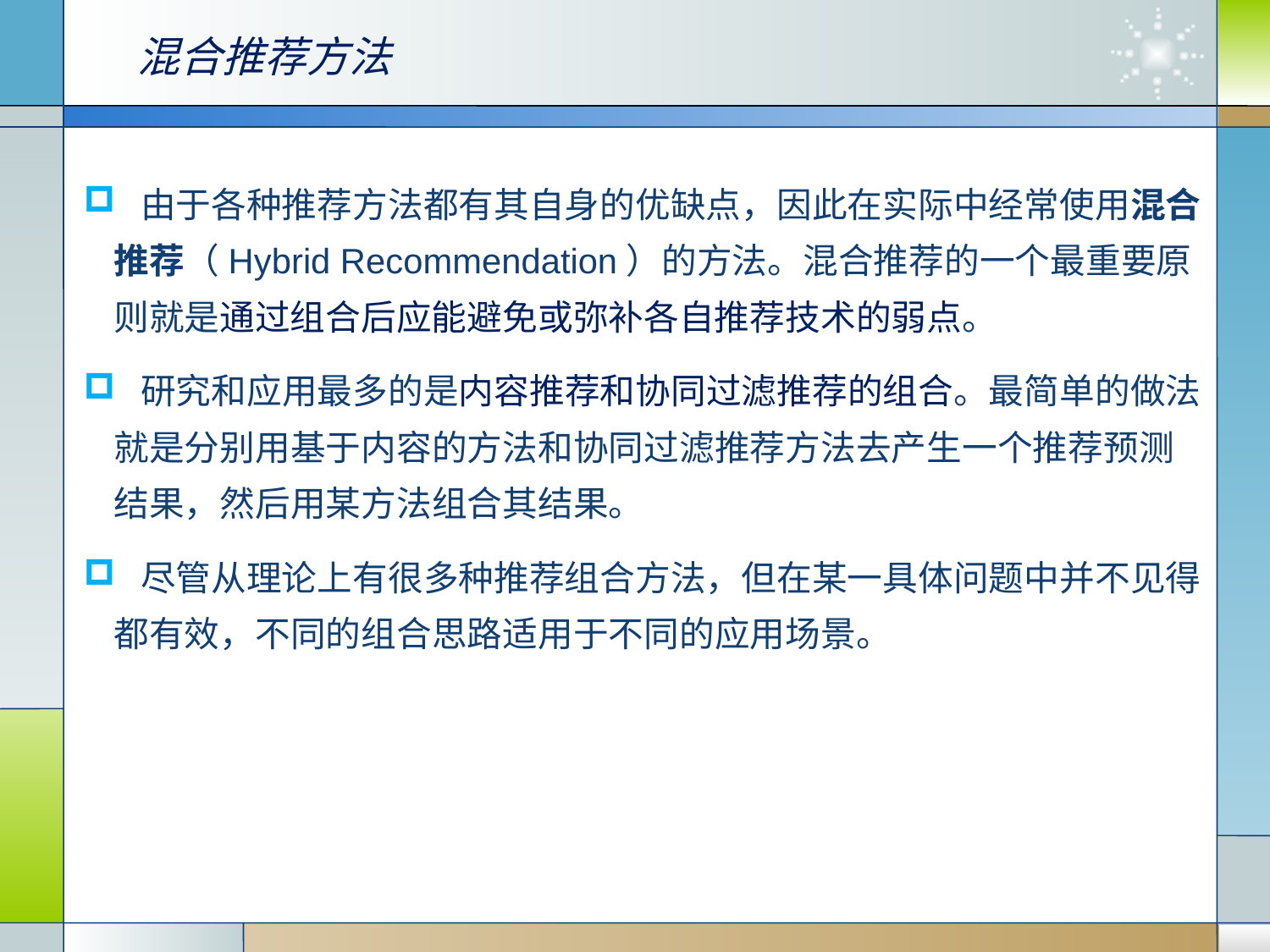

混合推荐方法
  由于各种推荐方法都有其自身的优缺点，因此在实际中经常使用混合推荐（Hybrid Recommendation）的方法。混合推荐的一个最重要原则就是通过组合后应能避免或弥补各自推荐技术的弱点。
  研究和应用最多的是内容推荐和协同过滤推荐的组合。最简单的做法就是分别用基于内容的方法和协同过滤推荐方法去产生一个推荐预测结果，然后用某方法组合其结果。
  尽管从理论上有很多种推荐组合方法，但在某一具体问题中并不见得都有效，不同的组合思路适用于不同的应用场景。